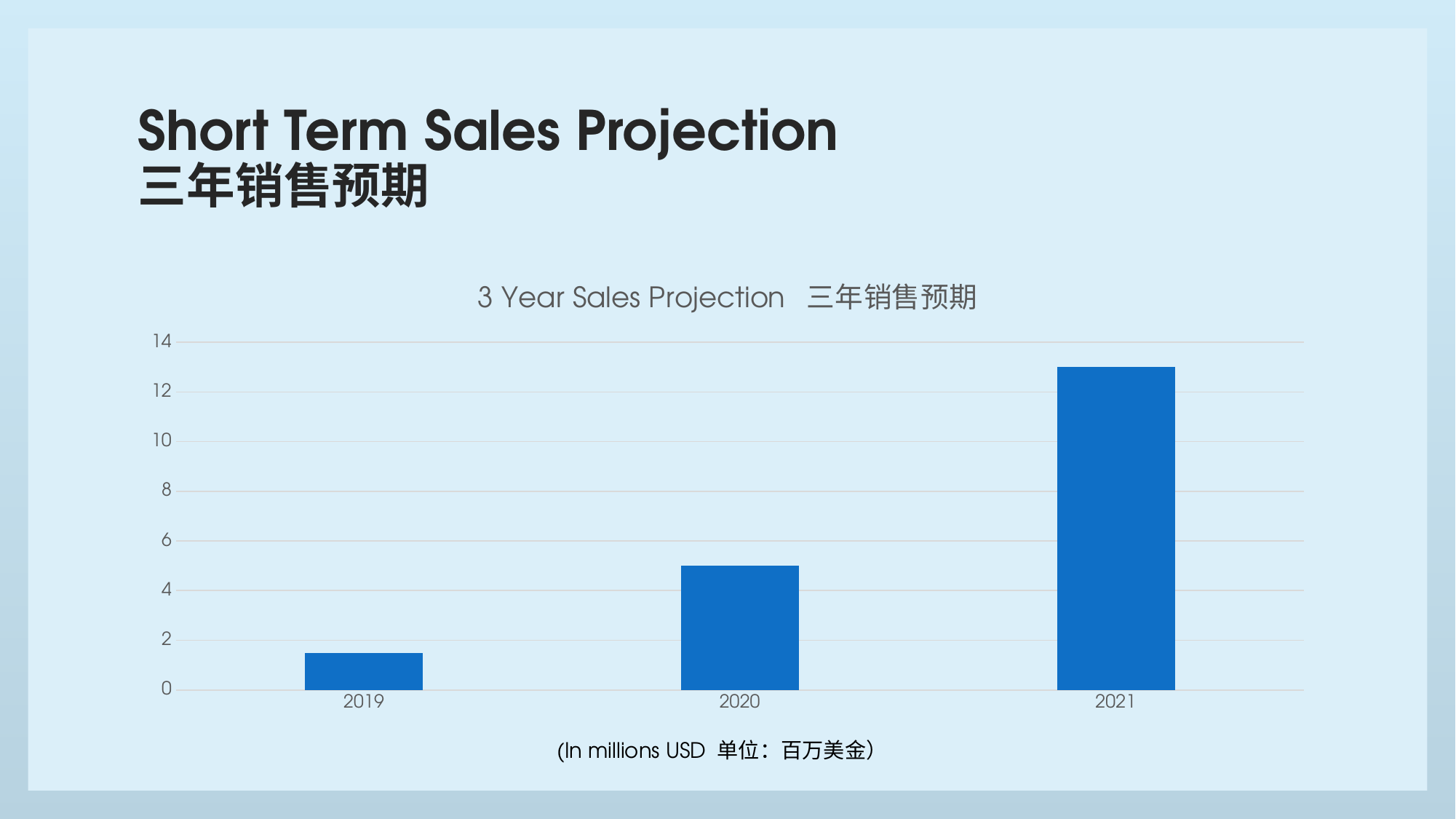

# Short Term Sales Projection 三年销售预期

### Chart:

| Category | 3 Year Sales Projection  三年销售预期 |
|---|---|
| 2019 | 1.5 |
| 2020 | 5.0 |
| 2021 | 13.0 |
 (In millions USD 单位：百万美金）